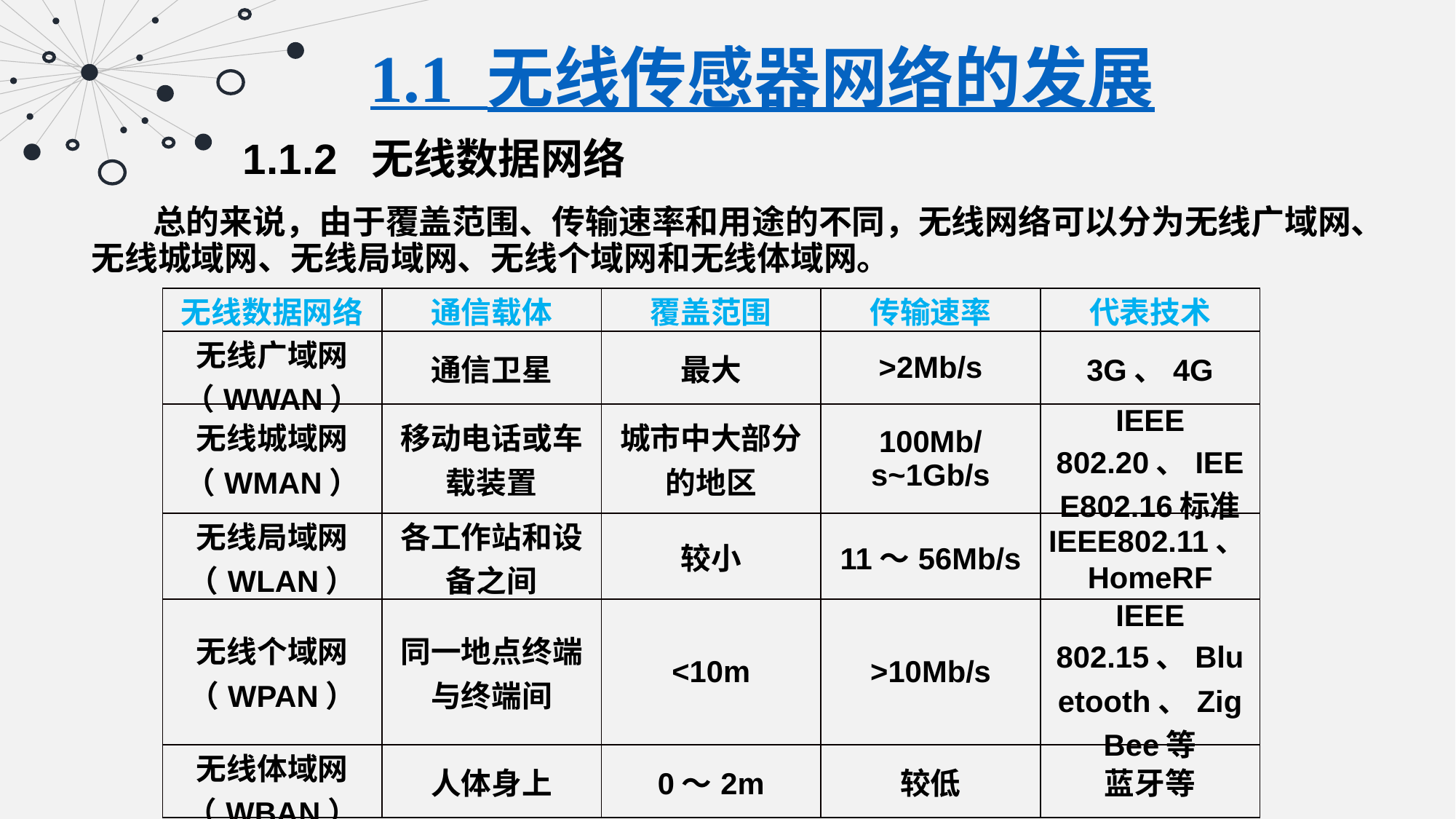

1.1  无线传感器网络的发展
1.1.2  无线数据网络

       总的来说，由于覆盖范围、传输速率和用途的不同，无线网络可以分为无线广域网、无线城域网、无线局域网、无线个域网和无线体域网。
| 无线数据网络 | 通信载体 | 覆盖范围 | 传输速率 | 代表技术 |
| --- | --- | --- | --- | --- |
| 无线广域网（WWAN） | 通信卫星 | 最大 | >2Mb/s | 3G、4G |
| 无线城域网（WMAN） | 移动电话或车载装置 | 城市中大部分的地区 | 100Mb/s~1Gb/s | IEEE 802.20、IEEE802.16标准 |
| 无线局域网（WLAN） | 各工作站和设备之间 | 较小 | 11～56Mb/s | IEEE802.11、HomeRF |
| 无线个域网（WPAN） | 同一地点终端与终端间 | <10m | >10Mb/s | IEEE 802.15、Bluetooth、ZigBee等 |
| 无线体域网（WBAN） | 人体身上 | 0～2m | 较低 | 蓝牙等 |